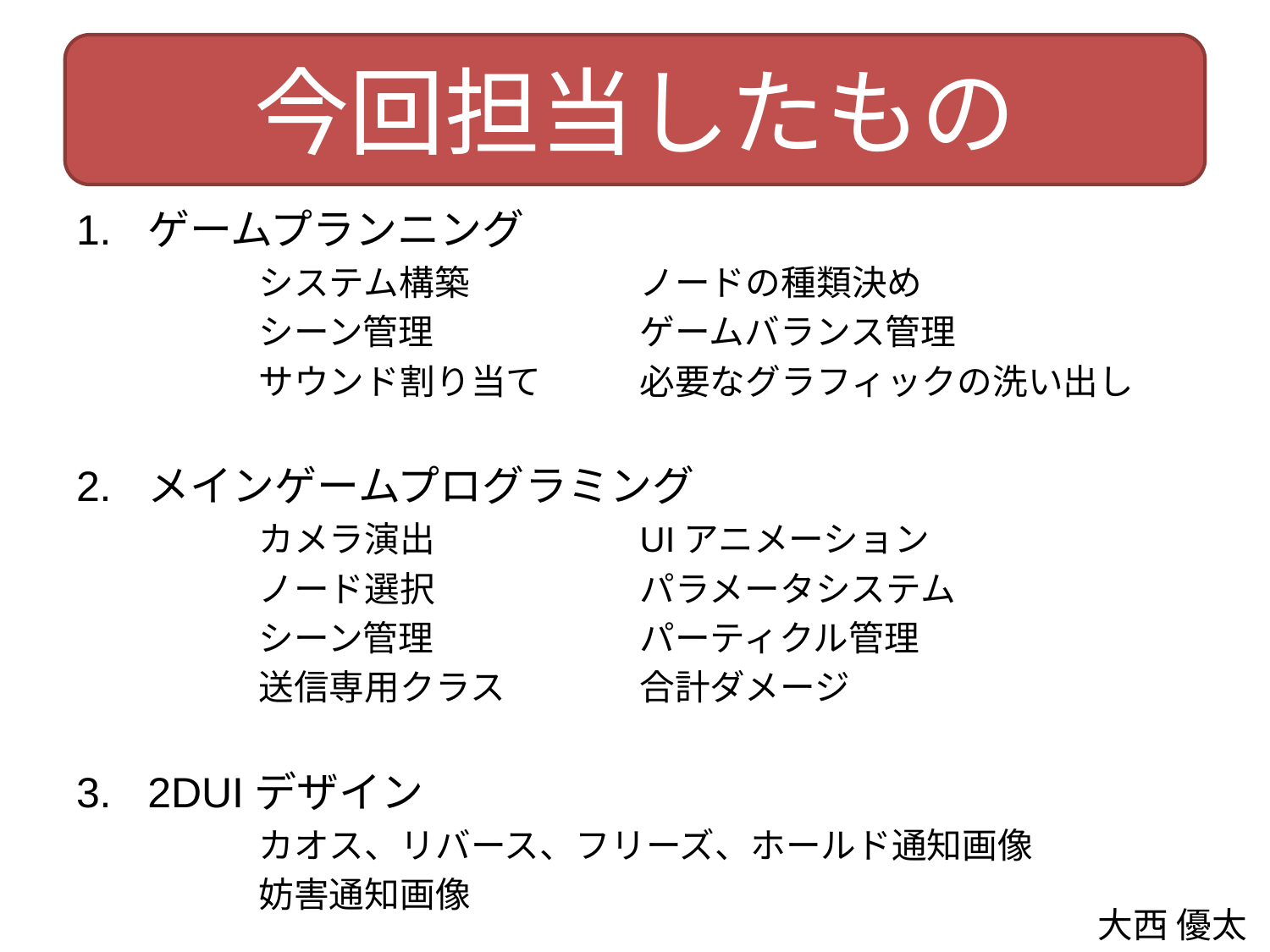

今回担当したもの
ゲームプランニング
	システム構築		ノードの種類決め
	シーン管理		ゲームバランス管理
	サウンド割り当て	必要なグラフィックの洗い出し

メインゲームプログラミング
	カメラ演出		UIアニメーション
	ノード選択		パラメータシステム
	シーン管理		パーティクル管理
	送信専用クラス		合計ダメージ

2DUIデザイン
	カオス、リバース、フリーズ、ホールド通知画像
	妨害通知画像
大西 優太